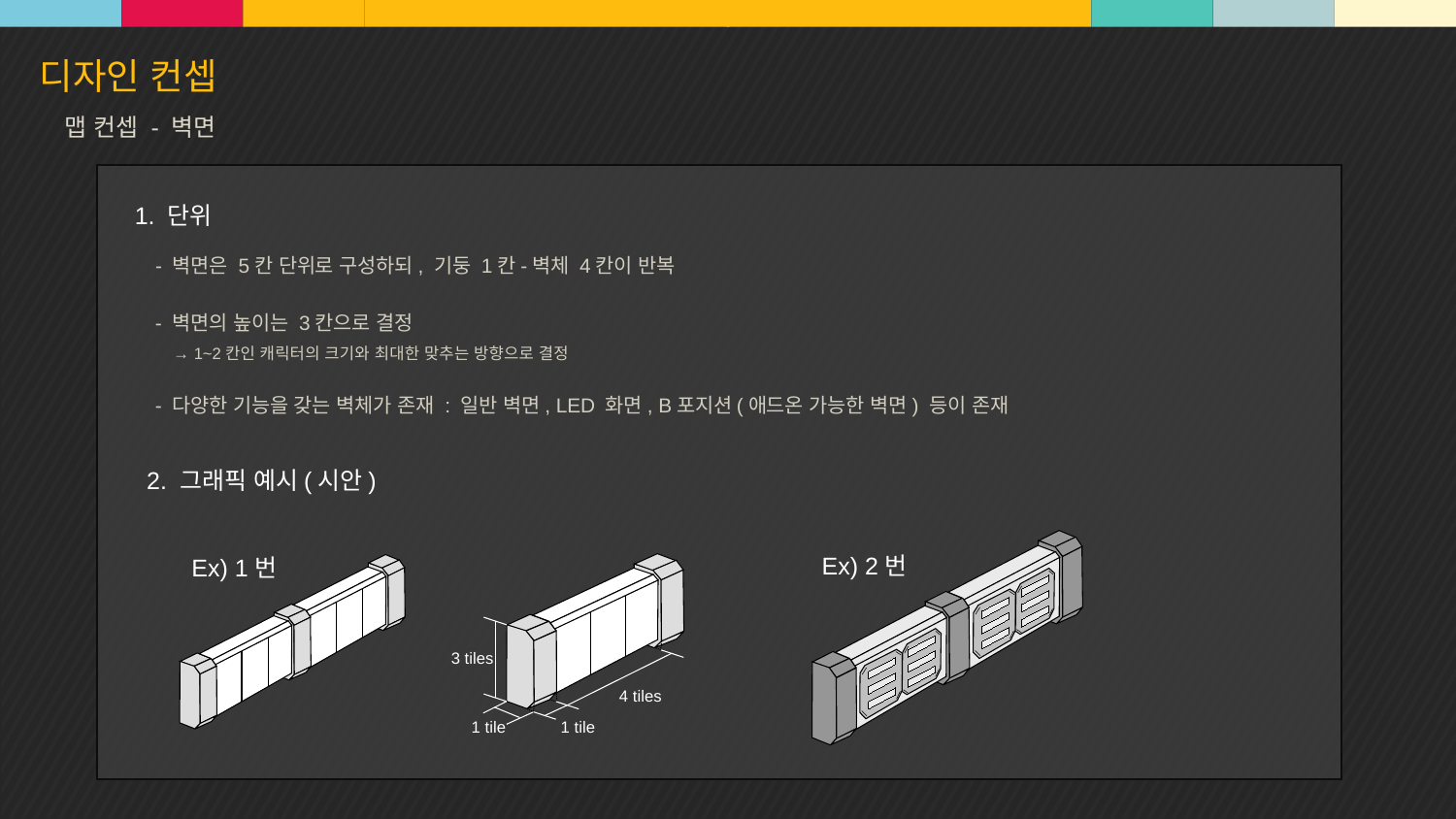

맵 컨셉 - 벽면

1. 단위
- 벽면은 5칸 단위로 구성하되, 기둥 1칸-벽체 4칸이 반복
- 벽면의 높이는 3칸으로 결정
→ 1~2칸인 캐릭터의 크기와 최대한 맞추는 방향으로 결정
- 다양한 기능을 갖는 벽체가 존재 : 일반 벽면, LED 화면, B포지션(애드온 가능한 벽면) 등이 존재
2. 그래픽 예시(시안)

Ex) 2번

3 tiles
4 tiles
1 tile
1 tile

Ex) 1번